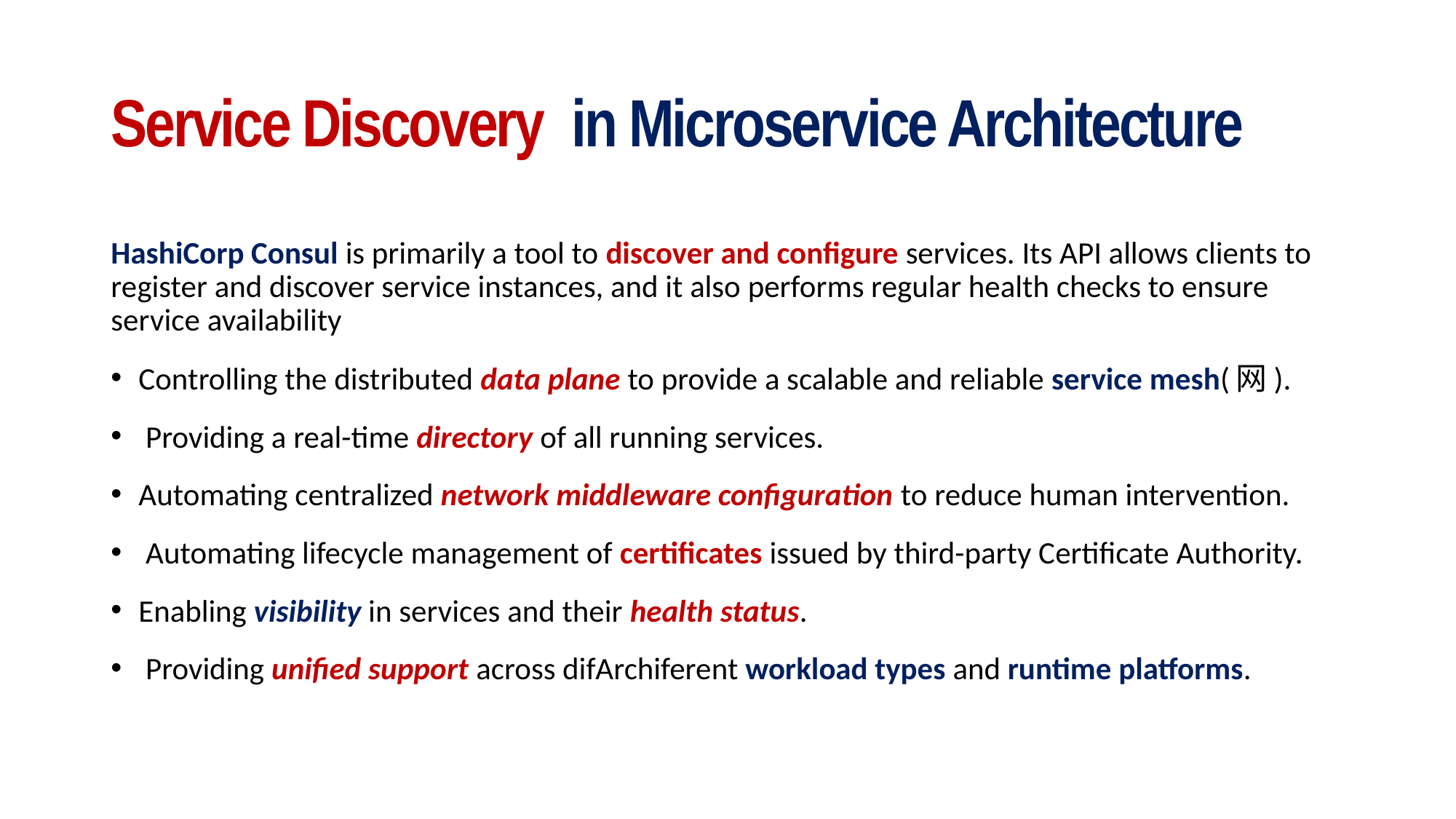

# Service Discovery  in Microservice Architecture

HashiCorp Consul is primarily a tool to discover and configure services. Its API allows clients to register and discover service instances, and it also performs regular health checks to ensure service availability
Controlling the distributed data plane to provide a scalable and reliable service mesh(网).
 Providing a real-time directory of all running services.
Automating centralized network middleware configuration to reduce human intervention.
 Automating lifecycle management of certificates issued by third-party Certificate Authority.
Enabling visibility in services and their health status.
 Providing unified support across difArchiferent workload types and runtime platforms.